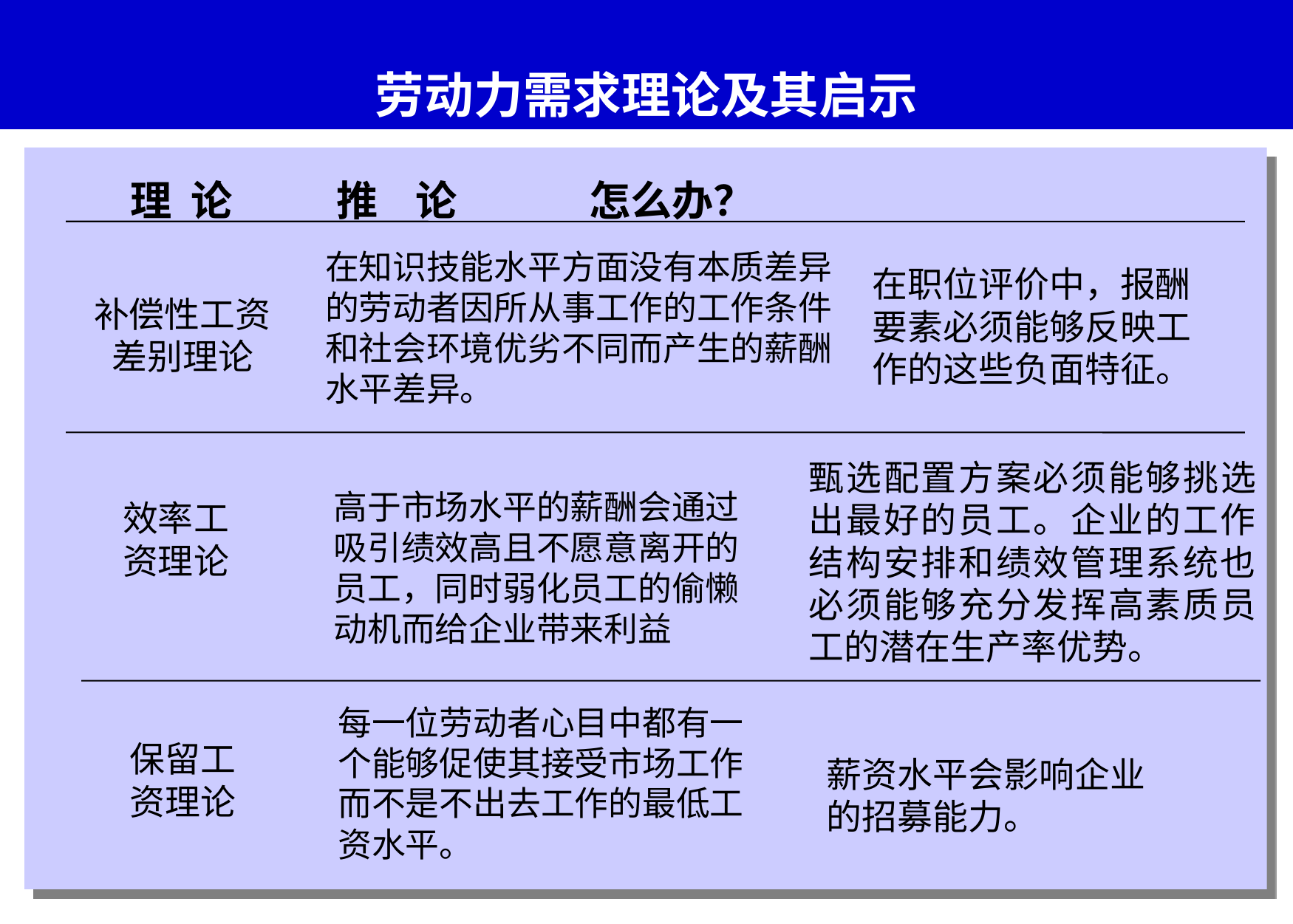

# 劳动力需求理论及其启示

  理  论           推    论              怎么办？

在知识技能水平方面没有本质差异的劳动者因所从事工作的工作条件和社会环境优劣不同而产生的薪酬水平差异。
在职位评价中，报酬要素必须能够反映工作的这些负面特征。
补偿性工资差别理论

甄选配置方案必须能够挑选出最好的员工。企业的工作结构安排和绩效管理系统也必须能够充分发挥高素质员工的潜在生产率优势。
高于市场水平的薪酬会通过吸引绩效高且不愿意离开的员工，同时弱化员工的偷懒动机而给企业带来利益
效率工资理论

每一位劳动者心目中都有一个能够促使其接受市场工作而不是不出去工作的最低工资水平。
保留工资理论
薪资水平会影响企业的招募能力。